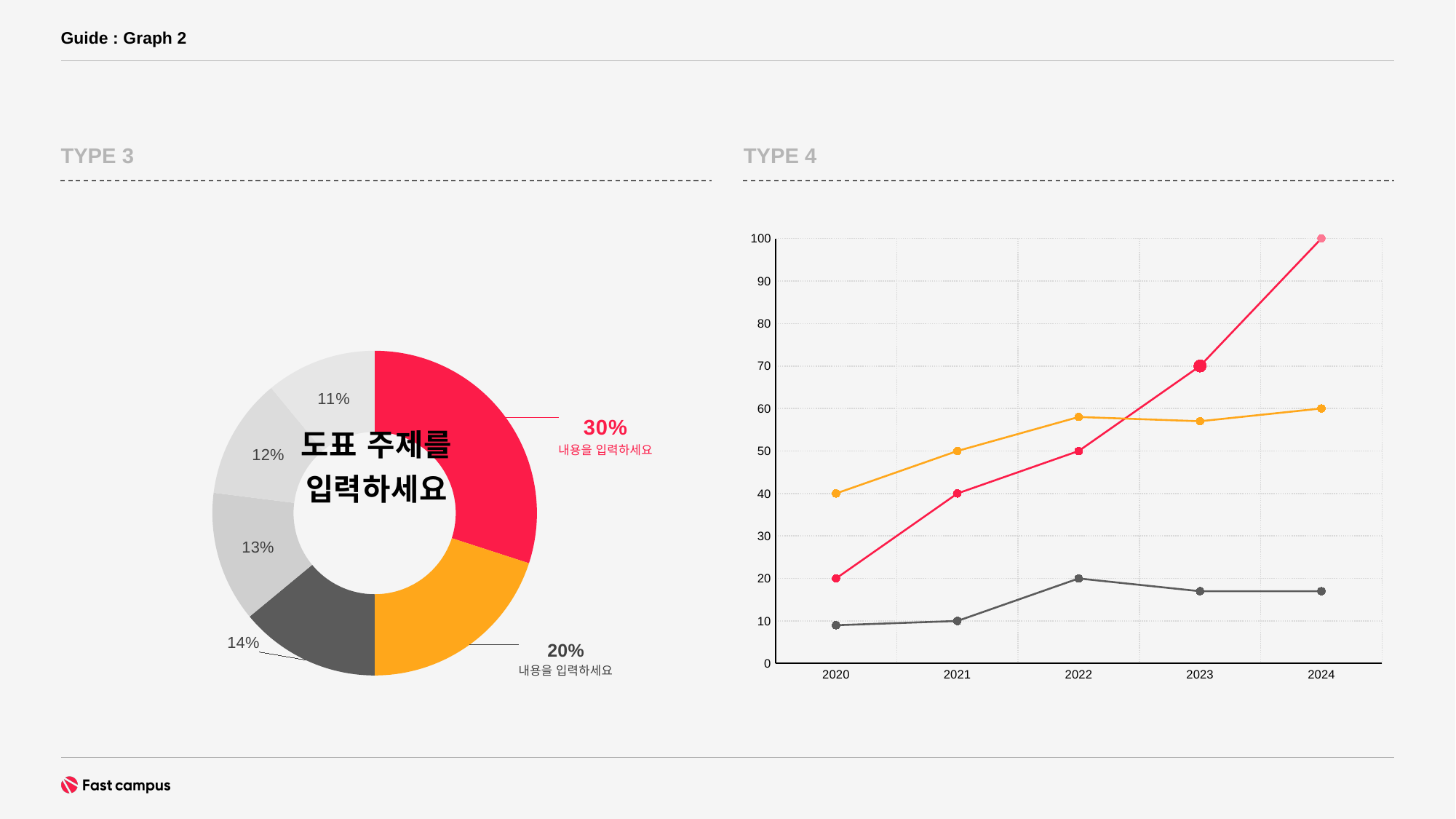

Guide : Graph 2
TYPE 3
TYPE 4

### Chart: 도표 주제를
입력하세요

| Category | 판매 |
|---|---|
| 1 | 30.0 |
| 2 | 20.0 |
| 3 | 14.0 |
| 4 | 13.0 |
| 5 | 12.0 |
| 6 | 11.0 |

### Chart

| Category | 계열 1 | 계열 2 | 계열 3 |
|---|---|---|---|
| 2020 | 9.0 | 20.0 | 40.0 |
| 2021 | 10.0 | 40.0 | 50.0 |
| 2022 | 20.0 | 50.0 | 58.0 |
| 2023 | 17.0 | 70.0 | 57.0 |
| 2024 | 17.0 | 100.0 | 60.0 |